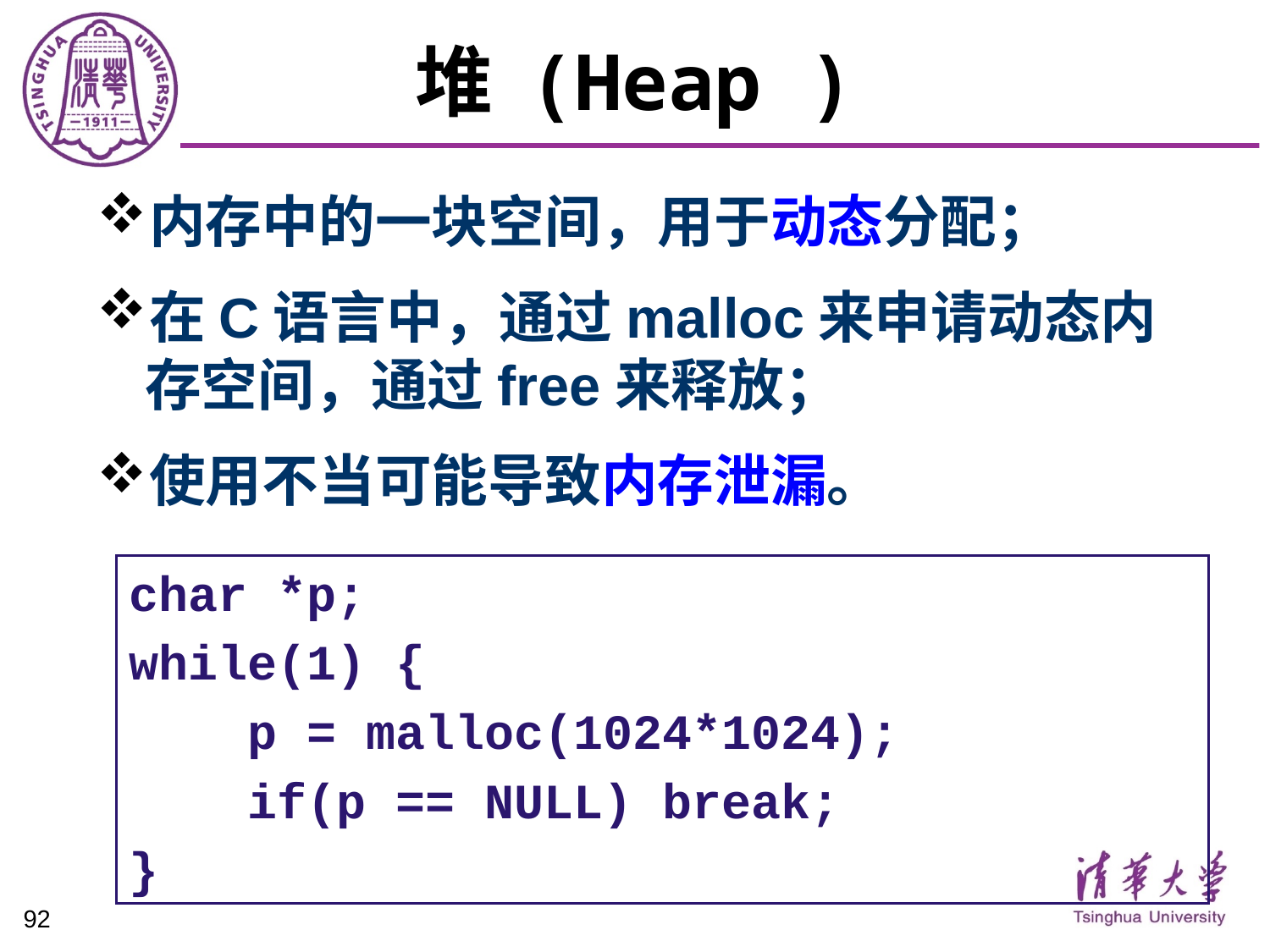

# 堆 (Heap )
内存中的一块空间，用于动态分配；
在C语言中，通过malloc来申请动态内存空间，通过free来释放；
使用不当可能导致内存泄漏。
char *p;
while(1) {
    p = malloc(1024*1024);
    if(p == NULL) break;
}
92